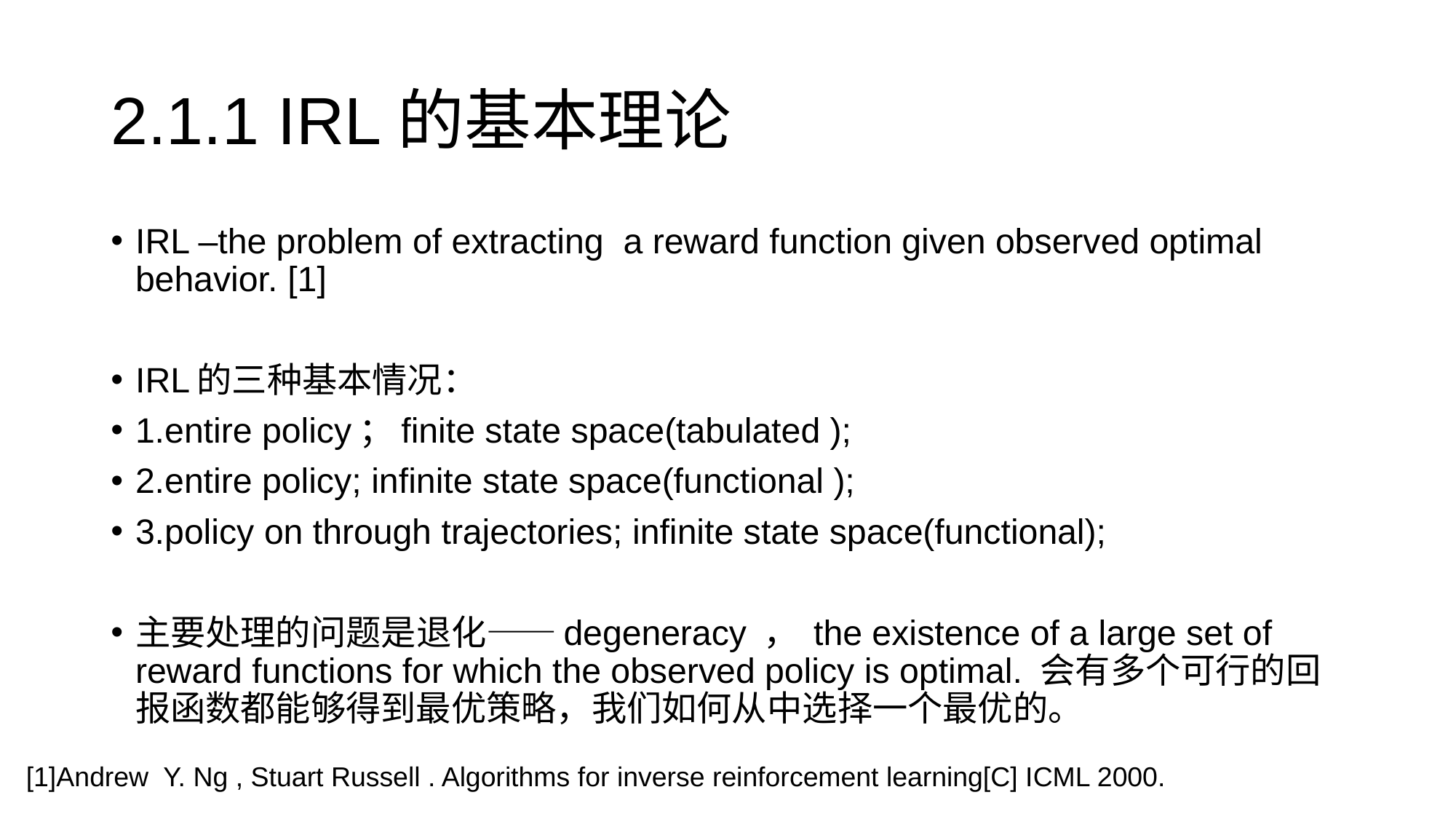

# 2.1.1 IRL的基本理论
IRL –the problem of extracting  a reward function given observed optimal behavior. [1]

IRL的三种基本情况：
1.entire policy；finite state space(tabulated );
2.entire policy; infinite state space(functional );
3.policy on through trajectories; infinite state space(functional);

主要处理的问题是退化——degeneracy ， the existence of a large set of reward functions for which the observed policy is optimal. 会有多个可行的回报函数都能够得到最优策略，我们如何从中选择一个最优的。

[1]Andrew  Y. Ng , Stuart Russell . Algorithms for inverse reinforcement learning[C] ICML 2000.